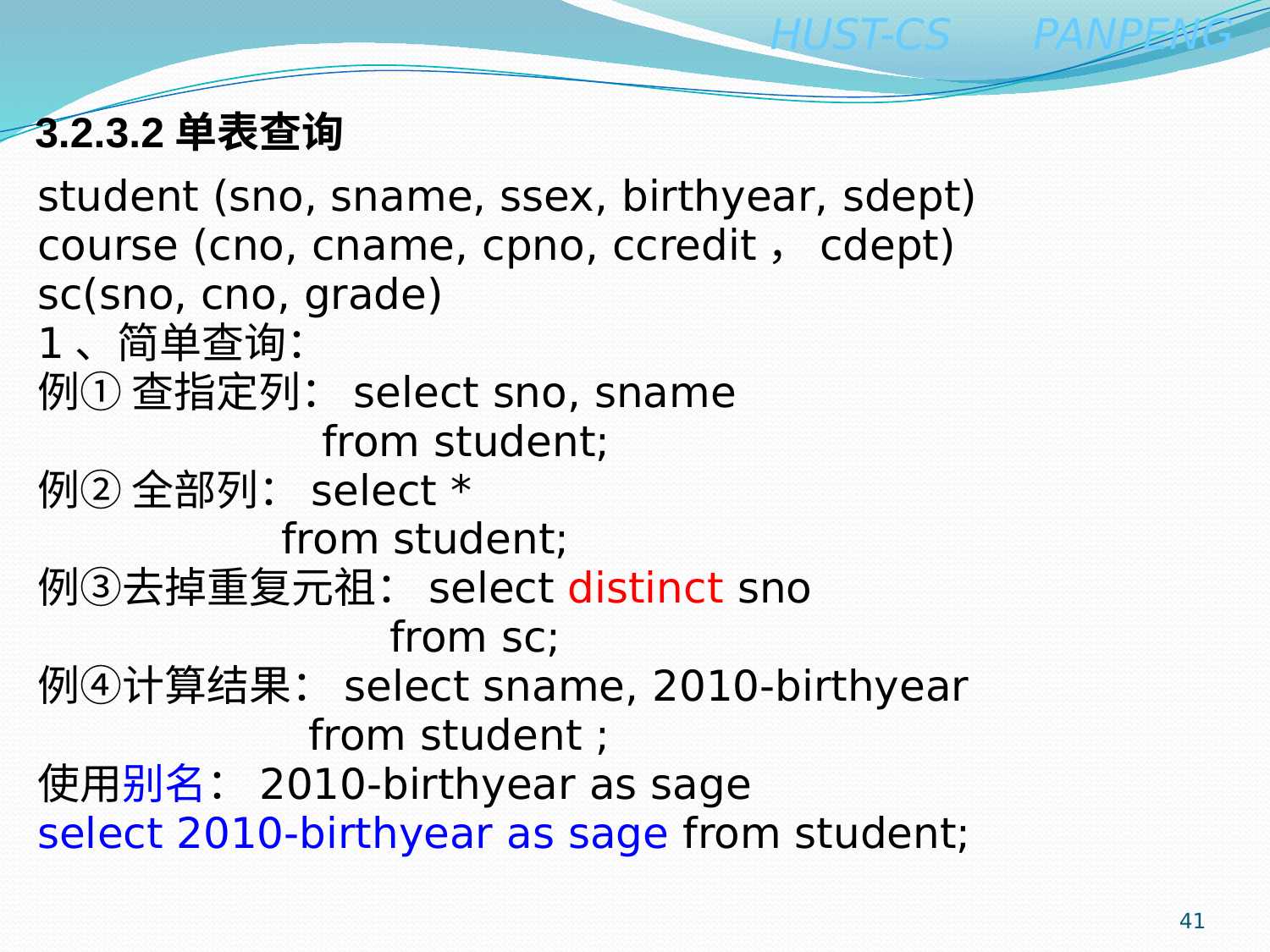

# 3.2.3.2单表查询
student (sno, sname, ssex, birthyear, sdept)
course (cno, cname, cpno, ccredit，cdept)
sc(sno, cno, grade)
1、简单查询：
例① 查指定列：select sno, sname
                     from student;
例② 全部列：select *
                  from student;
例③去掉重复元祖：select distinct sno
                          from sc;
例④计算结果：select sname, 2010-birthyear
                    from student ;
使用别名：2010-birthyear as sage
select 2010-birthyear as sage from student;
41